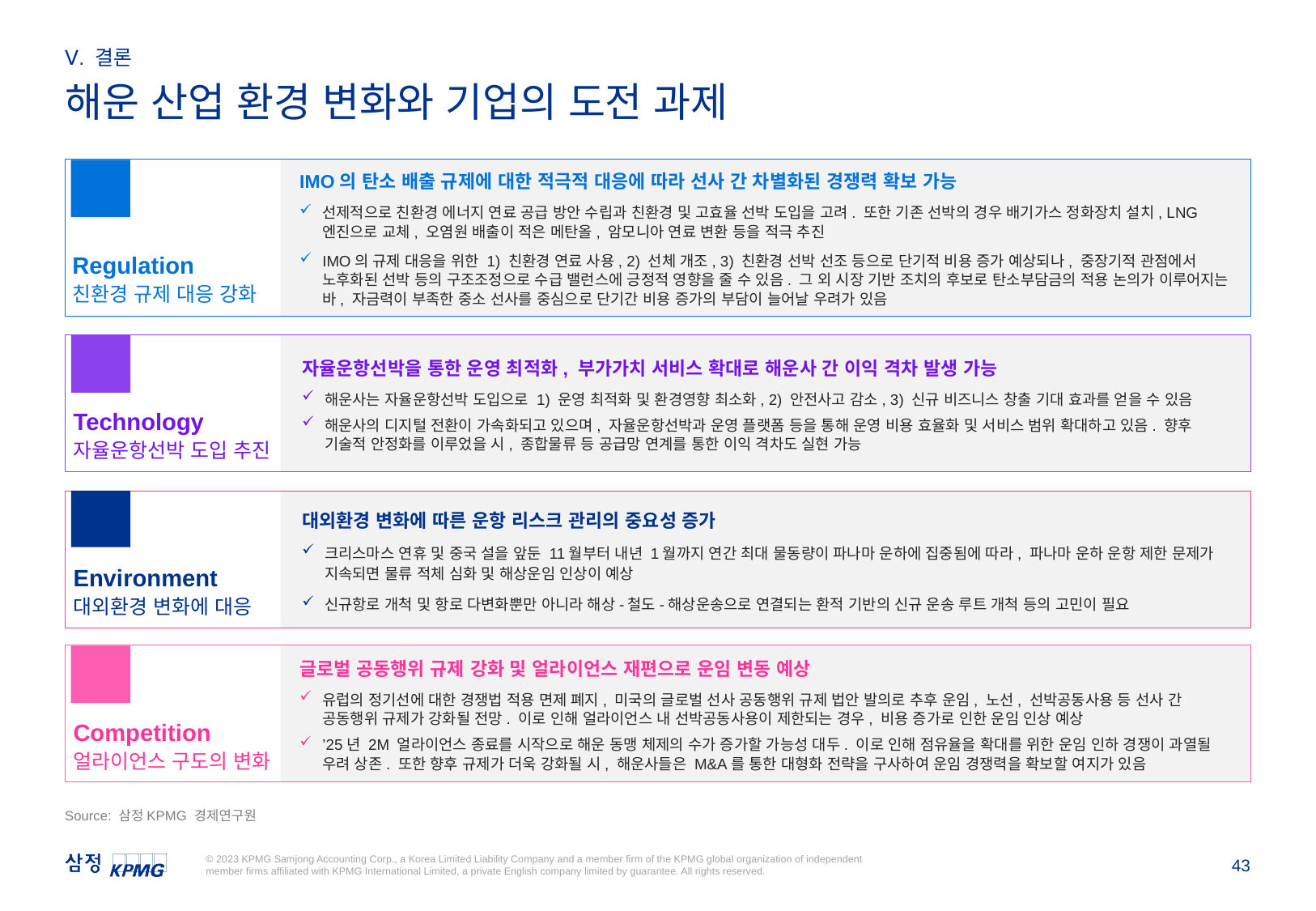

Ⅴ. 결론
해운 산업 환경 변화와 기업의 도전 과제
01

IMO의 탄소 배출 규제에 대한 적극적 대응에 따라 선사 간 차별화된 경쟁력 확보 가능
선제적으로 친환경 에너지 연료 공급 방안 수립과 친환경 및 고효율 선박 도입을 고려. 또한 기존 선박의 경우 배기가스 정화장치 설치, LNG 엔진으로 교체, 오염원 배출이 적은 메탄올, 암모니아 연료 변환 등을 적극 추진
IMO의 규제 대응을 위한 1) 친환경 연료 사용, 2) 선체 개조, 3) 친환경 선박 선조 등으로 단기적 비용 증가 예상되나, 중장기적 관점에서 노후화된 선박 등의 구조조정으로 수급 밸런스에 긍정적 영향을 줄 수 있음. 그 외 시장 기반 조치의 후보로 탄소부담금의 적용 논의가 이루어지는 바, 자금력이 부족한 중소 선사를 중심으로 단기간 비용 증가의 부담이 늘어날 우려가 있음
Regulation
친환경 규제 대응 강화
02

자율운항선박을 통한 운영 최적화, 부가가치 서비스 확대로 해운사 간 이익 격차 발생 가능
해운사는 자율운항선박 도입으로 1) 운영 최적화 및 환경영향 최소화, 2) 안전사고 감소, 3) 신규 비즈니스 창출 기대 효과를 얻을 수 있음
해운사의 디지털 전환이 가속화되고 있으며, 자율운항선박과 운영 플랫폼 등을 통해 운영 비용 효율화 및 서비스 범위 확대하고 있음. 향후 기술적 안정화를 이루었을 시, 종합물류 등 공급망 연계를 통한 이익 격차도 실현 가능
Technology
자율운항선박 도입 추진
03

대외환경 변화에 따른 운항 리스크 관리의 중요성 증가
크리스마스 연휴 및 중국 설을 앞둔 11월부터 내년 1월까지 연간 최대 물동량이 파나마 운하에 집중됨에 따라, 파나마 운하 운항 제한 문제가 지속되면 물류 적체 심화 및 해상운임 인상이 예상
신규항로 개척 및 항로 다변화뿐만 아니라 해상-철도-해상운송으로 연결되는 환적 기반의 신규 운송 루트 개척 등의 고민이 필요
Environment
대외환경 변화에 대응
04

글로벌 공동행위 규제 강화 및 얼라이언스 재편으로 운임 변동 예상
유럽의 정기선에 대한 경쟁법 적용 면제 폐지, 미국의 글로벌 선사 공동행위 규제 법안 발의로 추후 운임, 노선, 선박공동사용 등 선사 간 공동행위 규제가 강화될 전망. 이로 인해 얼라이언스 내 선박공동사용이 제한되는 경우, 비용 증가로 인한 운임 인상 예상
’25년 2M 얼라이언스 종료를 시작으로 해운 동맹 체제의 수가 증가할 가능성 대두. 이로 인해 점유율을 확대를 위한 운임 인하 경쟁이 과열될 우려 상존. 또한 향후 규제가 더욱 강화될 시, 해운사들은 M&A를 통한 대형화 전략을 구사하여 운임 경쟁력을 확보할 여지가 있음
Competition
얼라이언스 구도의 변화
Source: 삼정KPMG 경제연구원